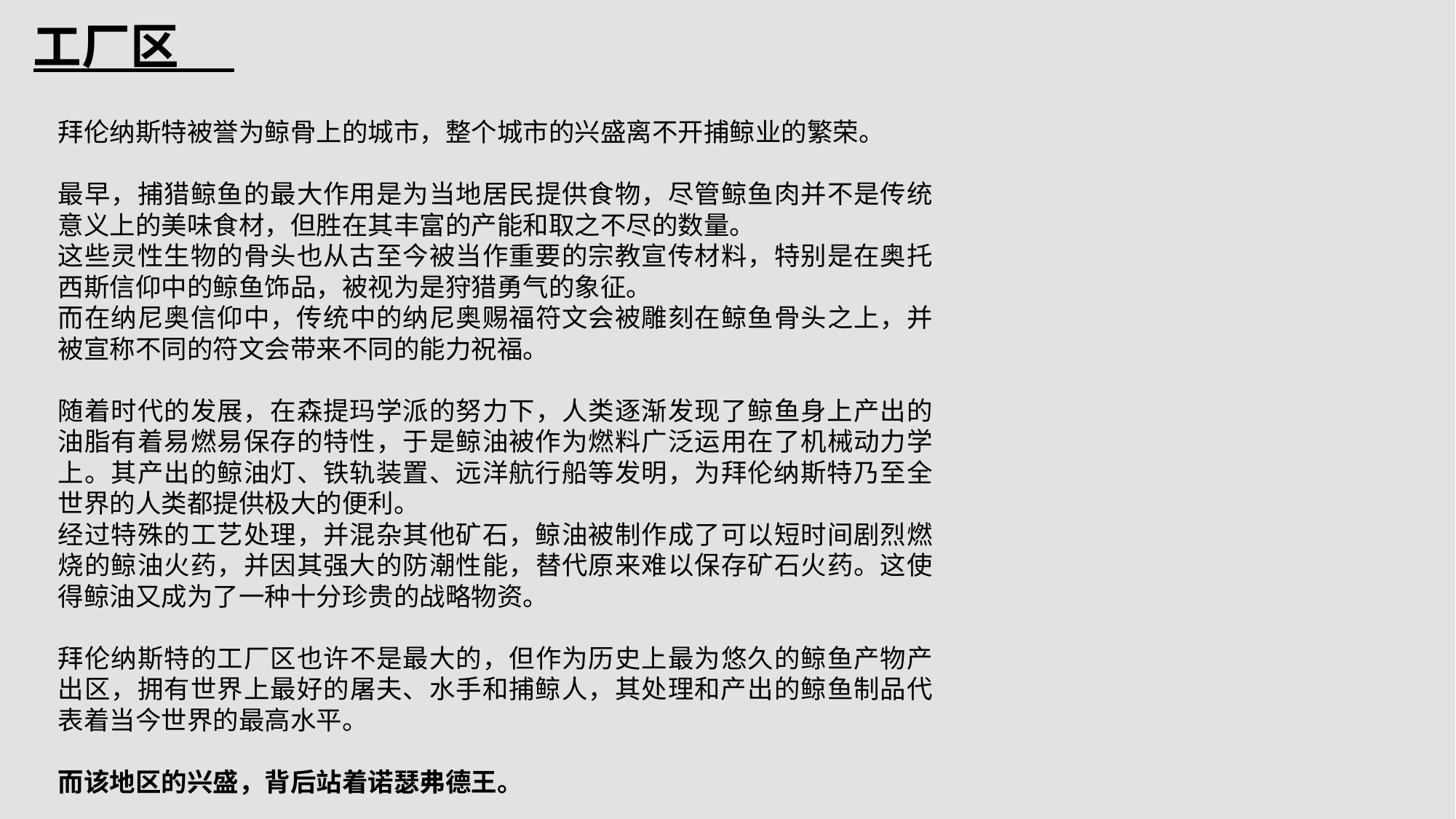

工厂区
拜伦纳斯特被誉为鲸骨上的城市，整个城市的兴盛离不开捕鲸业的繁荣。

最早，捕猎鲸鱼的最大作用是为当地居民提供食物，尽管鲸鱼肉并不是传统意义上的美味食材，但胜在其丰富的产能和取之不尽的数量。
这些灵性生物的骨头也从古至今被当作重要的宗教宣传材料，特别是在奥托西斯信仰中的鲸鱼饰品，被视为是狩猎勇气的象征。
而在纳尼奥信仰中，传统中的纳尼奥赐福符文会被雕刻在鲸鱼骨头之上，并被宣称不同的符文会带来不同的能力祝福。

随着时代的发展，在森提玛学派的努力下，人类逐渐发现了鲸鱼身上产出的油脂有着易燃易保存的特性，于是鲸油被作为燃料广泛运用在了机械动力学上。其产出的鲸油灯、铁轨装置、远洋航行船等发明，为拜伦纳斯特乃至全世界的人类都提供极大的便利。
经过特殊的工艺处理，并混杂其他矿石，鲸油被制作成了可以短时间剧烈燃烧的鲸油火药，并因其强大的防潮性能，替代原来难以保存矿石火药。这使得鲸油又成为了一种十分珍贵的战略物资。

拜伦纳斯特的工厂区也许不是最大的，但作为历史上最为悠久的鲸鱼产物产出区，拥有世界上最好的屠夫、水手和捕鲸人，其处理和产出的鲸鱼制品代表着当今世界的最高水平。

而该地区的兴盛，背后站着诺瑟弗德王。